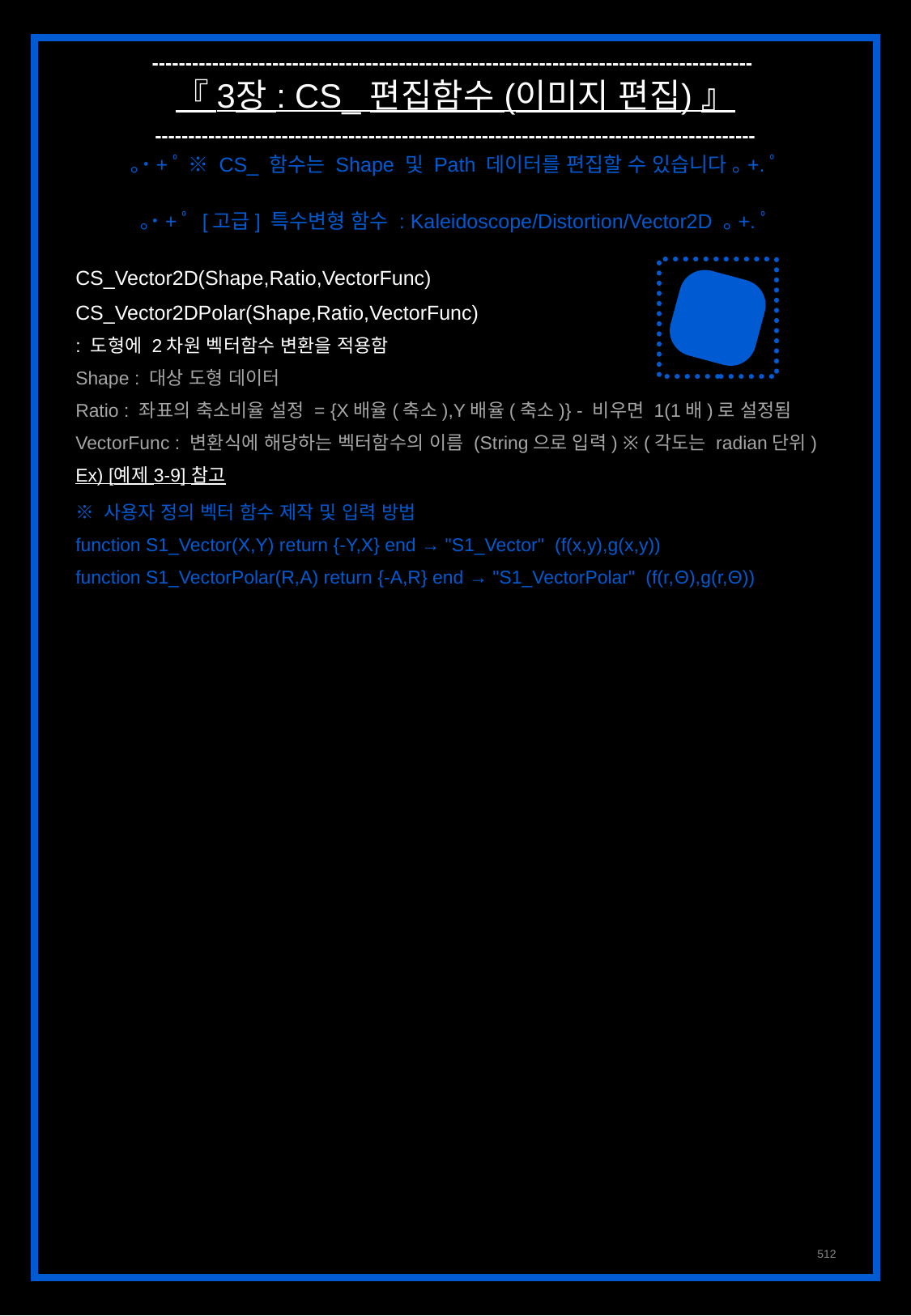

------------------------------------------------------------------------------------------
『 3장 : CS_ 편집함수 (이미지 편집) 』
------------------------------------------------------------------------------------------
｡˙+ﾟ ※ CS_ 함수는 Shape 및 Path 데이터를 편집할 수 있습니다 ｡+.ﾟ
｡˙+ﾟ [고급] 특수변형 함수 : Kaleidoscope/Distortion/Vector2D ｡+.ﾟ
CS_Vector2D(Shape,Ratio,VectorFunc)
CS_Vector2DPolar(Shape,Ratio,VectorFunc)
: 도형에 2차원 벡터함수 변환을 적용함
Shape : 대상 도형 데이터
Ratio : 좌표의 축소비율 설정 = {X배율(축소),Y배율(축소)} - 비우면 1(1배)로 설정됨
VectorFunc : 변환식에 해당하는 벡터함수의 이름 (String으로 입력) ※ (각도는 radian단위)
Ex) [예제 3-9] 참고
※ 사용자 정의 벡터 함수 제작 및 입력 방법
function S1_Vector(X,Y) return {-Y,X} end → "S1_Vector"  (f(x,y),g(x,y))
function S1_VectorPolar(R,A) return {-A,R} end → "S1_VectorPolar"  (f(r,Θ),g(r,Θ))

512